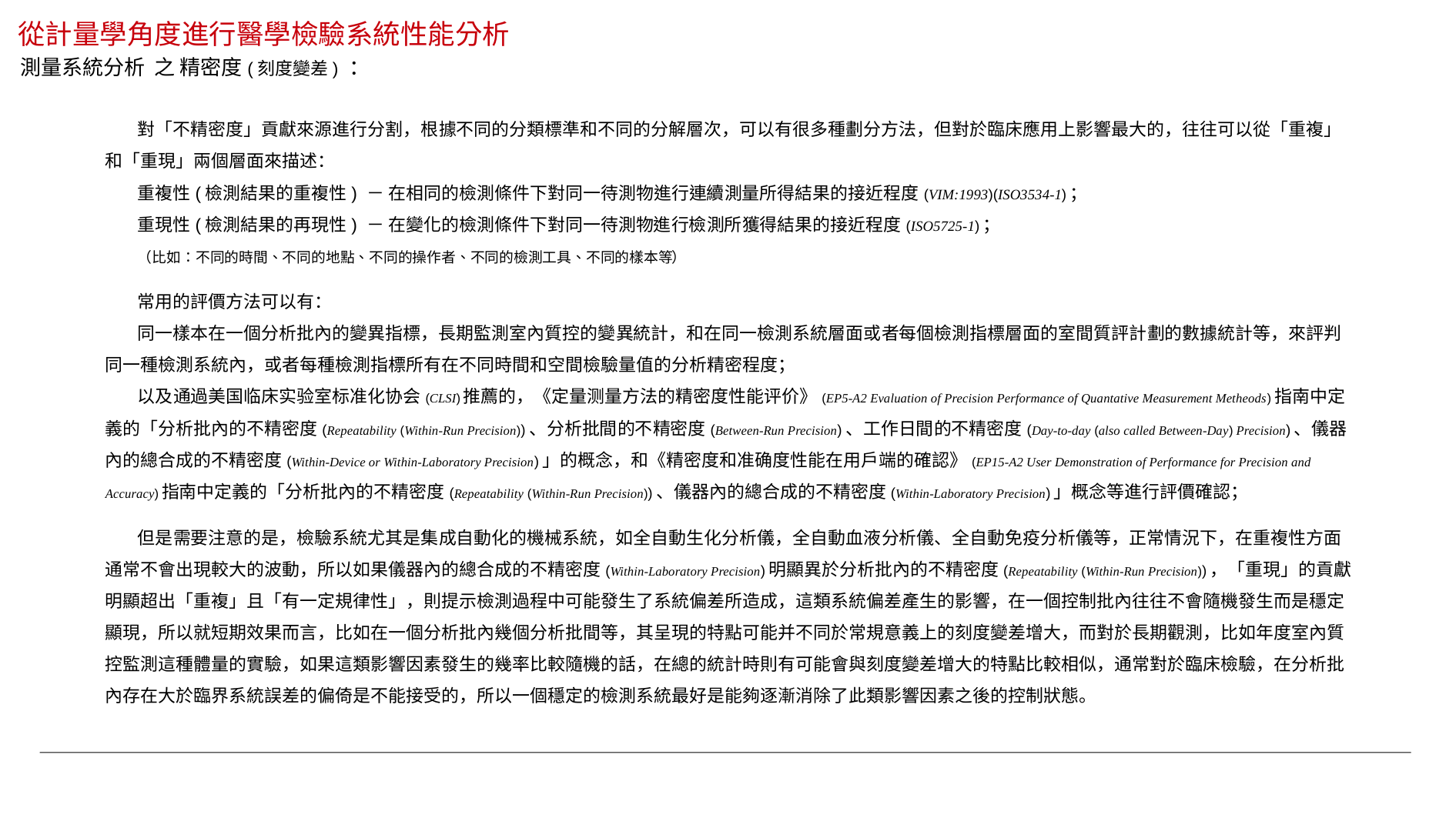

# 從計量學角度進行醫學檢驗系統性能分析
測量系統分析  之 精密度(刻度變差) ：
       對「不精密度」貢獻來源進行分割，根據不同的分類標準和不同的分解層次，可以有很多種劃分方法，但對於臨床應用上影響最大的，往往可以從「重複」和「重現」兩個層面來描述：
       重複性(檢測結果的重複性) － 在相同的檢測條件下對同一待測物進行連續測量所得結果的接近程度(VIM:1993)(ISO3534-1)；
       重現性(檢測結果的再現性) － 在變化的檢測條件下對同一待測物進行檢測所獲得結果的接近程度(ISO5725-1)；
       （比如：不同的時間、不同的地點、不同的操作者、不同的檢測工具、不同的樣本等）
       常用的評價方法可以有：
       同一樣本在一個分析批內的變異指標，長期監測室內質控的變異統計，和在同一檢測系統層面或者每個檢測指標層面的室間質評計劃的數據統計等，來評判同一種檢測系統內，或者每種檢測指標所有在不同時間和空間檢驗量值的分析精密程度；
       以及通過美国临床实验室标准化协会(CLSI)推薦的，《定量测量方法的精密度性能评价》(EP5-A2 Evaluation of Precision Performance of Quantative Measurement Metheods)指南中定義的「分析批內的不精密度(Repeatability (Within-Run Precision))、分析批間的不精密度(Between-Run Precision)、工作日間的不精密度(Day-to-day (also called Between-Day) Precision)、儀器內的總合成的不精密度(Within-Device or Within-Laboratory Precision)」的概念，和《精密度和准确度性能在用戶端的確認》(EP15-A2 User Demonstration of Performance for Precision and Accuracy)指南中定義的「分析批內的不精密度(Repeatability (Within-Run Precision))、儀器內的總合成的不精密度(Within-Laboratory Precision)」概念等進行評價確認；
       但是需要注意的是，檢驗系統尤其是集成自動化的機械系統，如全自動生化分析儀，全自動血液分析儀、全自動免疫分析儀等，正常情況下，在重複性方面通常不會出現較大的波動，所以如果儀器內的總合成的不精密度(Within-Laboratory Precision)明顯異於分析批內的不精密度(Repeatability (Within-Run Precision))，「重現」的貢獻明顯超出「重複」且「有一定規律性」，則提示檢測過程中可能發生了系統偏差所造成，這類系統偏差產生的影響，在一個控制批內往往不會隨機發生而是穩定顯現，所以就短期效果而言，比如在一個分析批內幾個分析批間等，其呈現的特點可能并不同於常規意義上的刻度變差增大，而對於長期觀測，比如年度室內質控監測這種體量的實驗，如果這類影響因素發生的幾率比較隨機的話，在總的統計時則有可能會與刻度變差增大的特點比較相似，通常對於臨床檢驗，在分析批內存在大於臨界系統誤差的偏倚是不能接受的，所以一個穩定的檢測系統最好是能夠逐漸消除了此類影響因素之後的控制狀態。